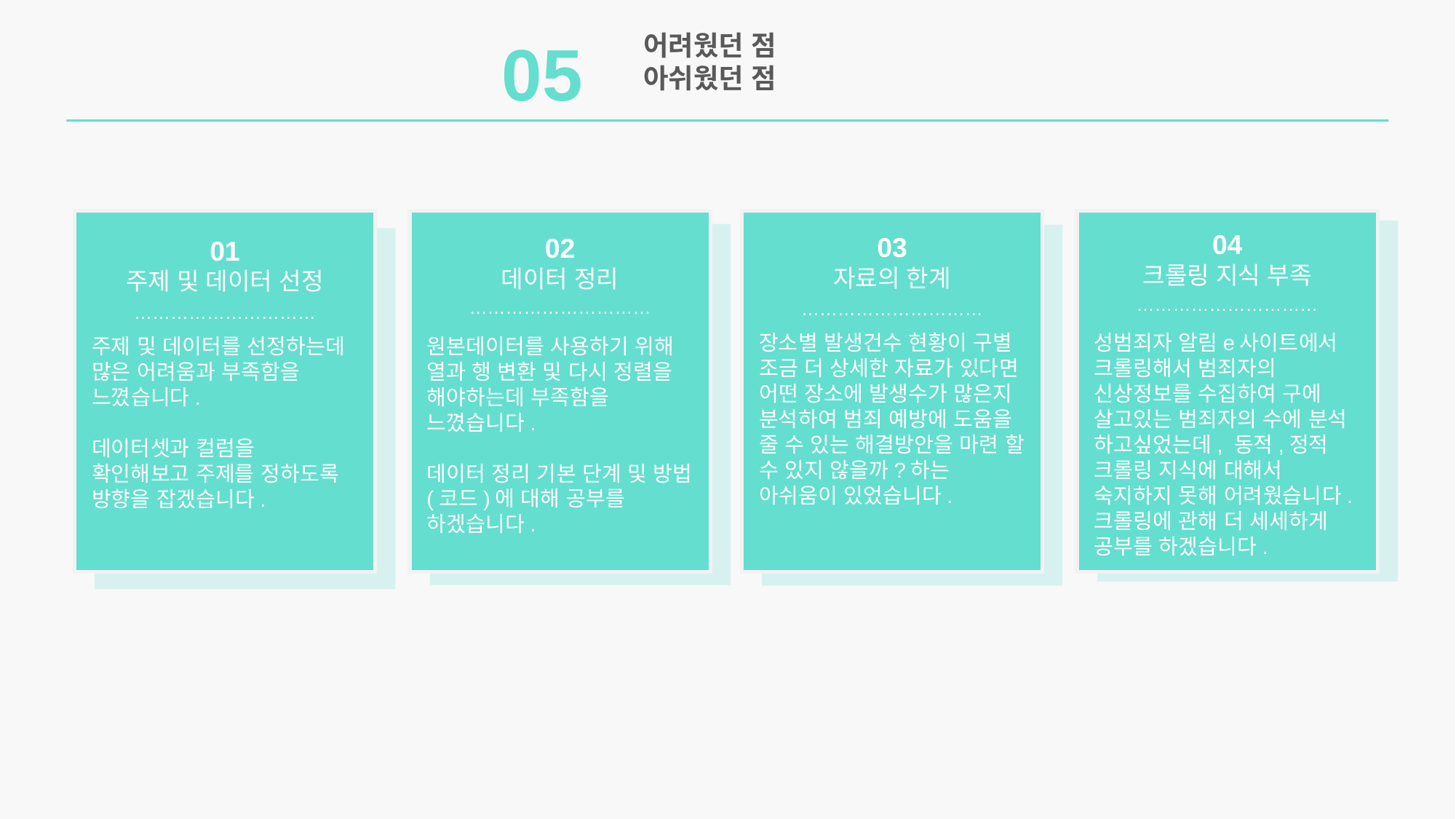

05
어려웠던 점
아쉬웠던 점

04
크롤링 지식 부족

03
자료의 한계
02
데이터 정리

01
주제 및 데이터 선정
…………………………
…………………………
…………………………
…………………………
성범죄자 알림e사이트에서 크롤링해서 범죄자의 신상정보를 수집하여 구에 살고있는 범죄자의 수에 분석 하고싶었는데, 동적,정적 크롤링 지식에 대해서 숙지하지 못해 어려웠습니다. 크롤링에 관해 더 세세하게 공부를 하겠습니다.
장소별 발생건수 현황이 구별 조금 더 상세한 자료가 있다면 어떤 장소에 발생수가 많은지 분석하여 범죄 예방에 도움을 줄 수 있는 해결방안을 마련 할 수 있지 않을까?하는 아쉬움이 있었습니다.
원본데이터를 사용하기 위해 열과 행 변환 및 다시 정렬을 해야하는데 부족함을 느꼈습니다.

데이터 정리 기본 단계 및 방법(코드)에 대해 공부를 하겠습니다.
주제 및 데이터를 선정하는데 많은 어려움과 부족함을 느꼈습니다.

데이터셋과 컬럼을 확인해보고 주제를 정하도록 방향을 잡겠습니다.